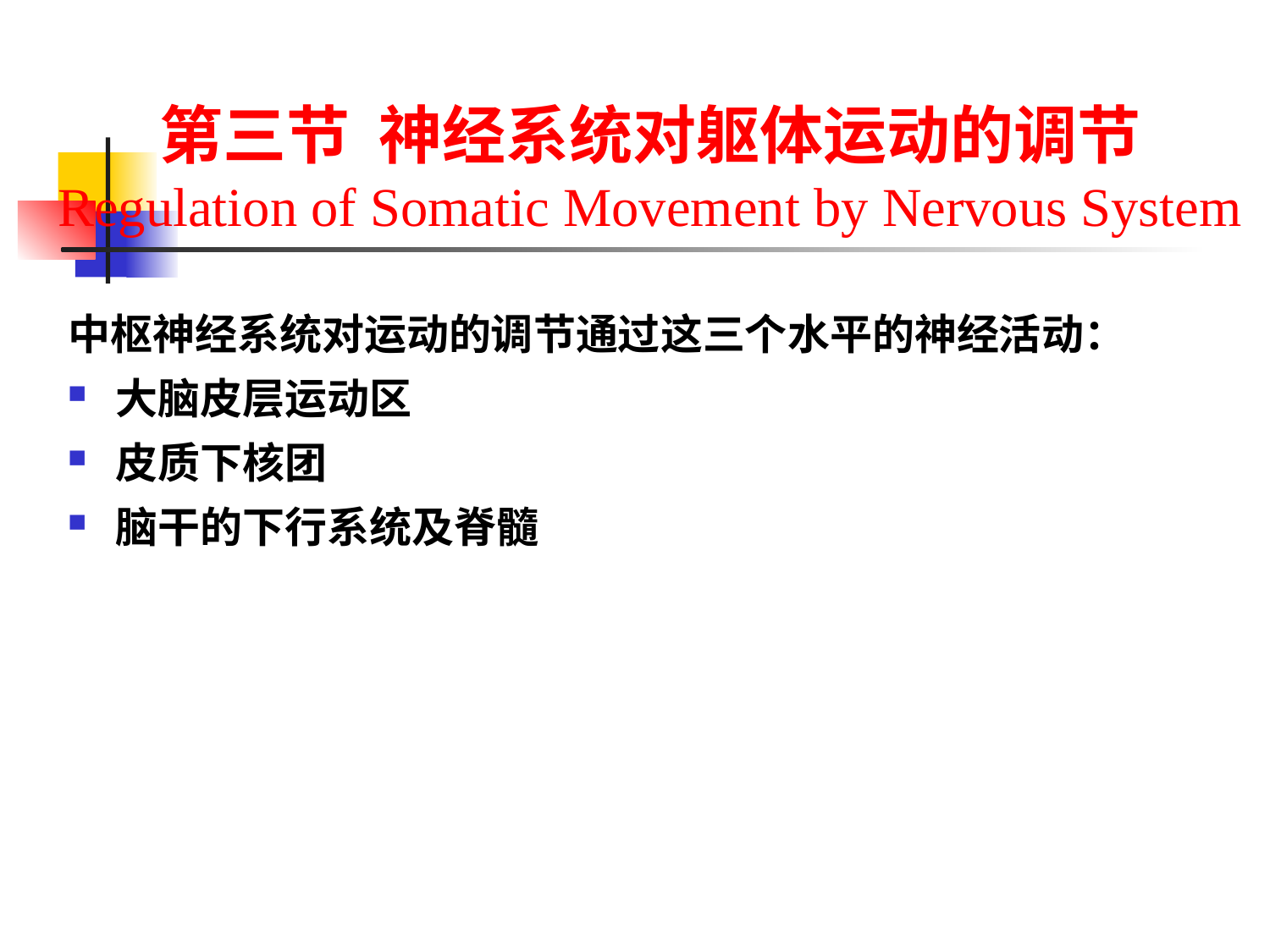

# 第三节  神经系统对躯体运动的调节 Regulation of Somatic Movement by Nervous System
中枢神经系统对运动的调节通过这三个水平的神经活动：
大脑皮层运动区
皮质下核团
脑干的下行系统及脊髓